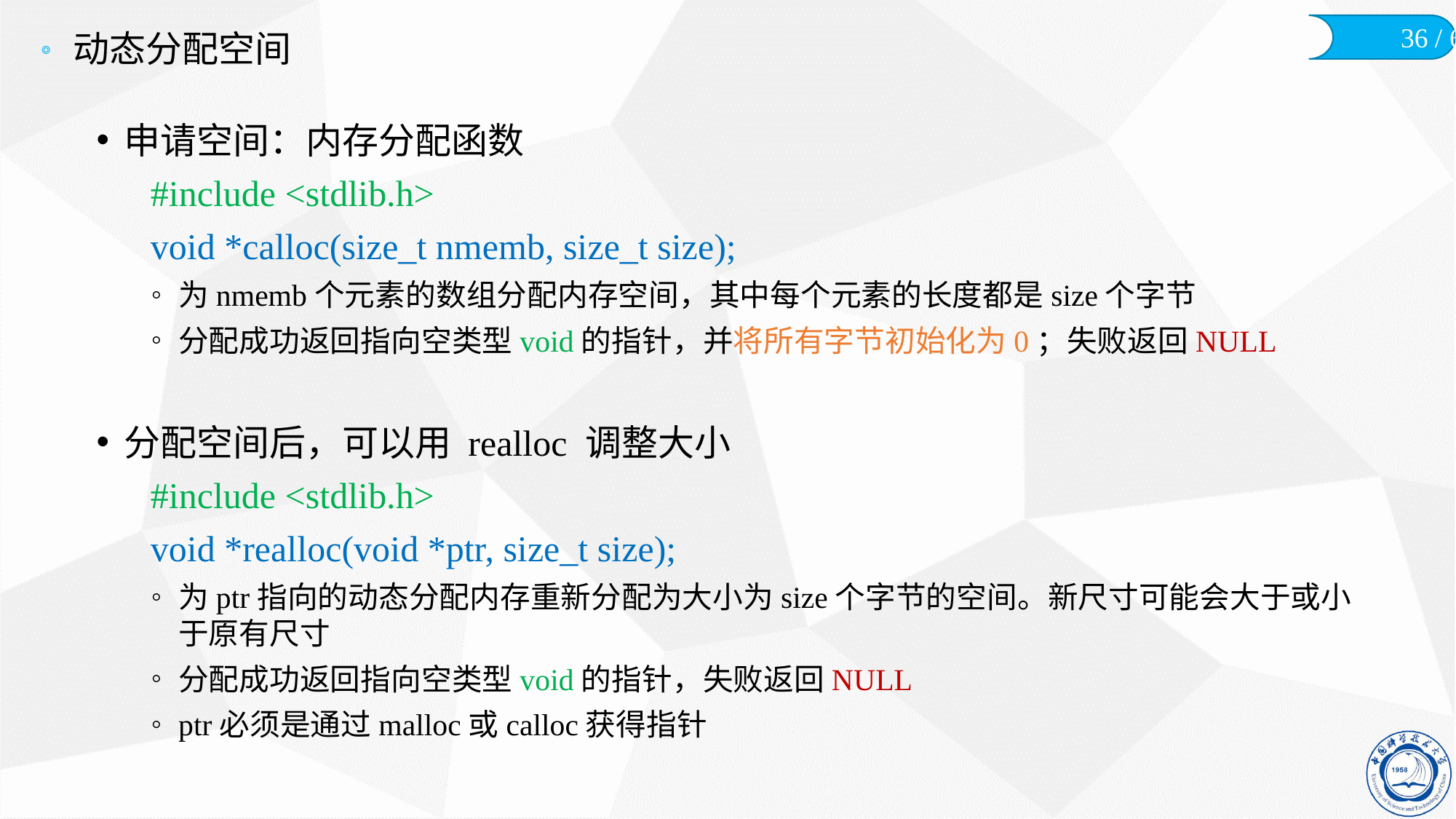

# 动态分配空间
申请空间：内存分配函数
#include <stdlib.h>
void *calloc(size_t nmemb, size_t size);
为nmemb个元素的数组分配内存空间，其中每个元素的长度都是size个字节
分配成功返回指向空类型void的指针，并将所有字节初始化为0；失败返回NULL

分配空间后，可以用 realloc 调整大小
#include <stdlib.h>
void *realloc(void *ptr, size_t size);
为ptr指向的动态分配内存重新分配为大小为size个字节的空间。新尺寸可能会大于或小于原有尺寸
分配成功返回指向空类型void的指针，失败返回NULL
ptr必须是通过malloc或calloc获得指针